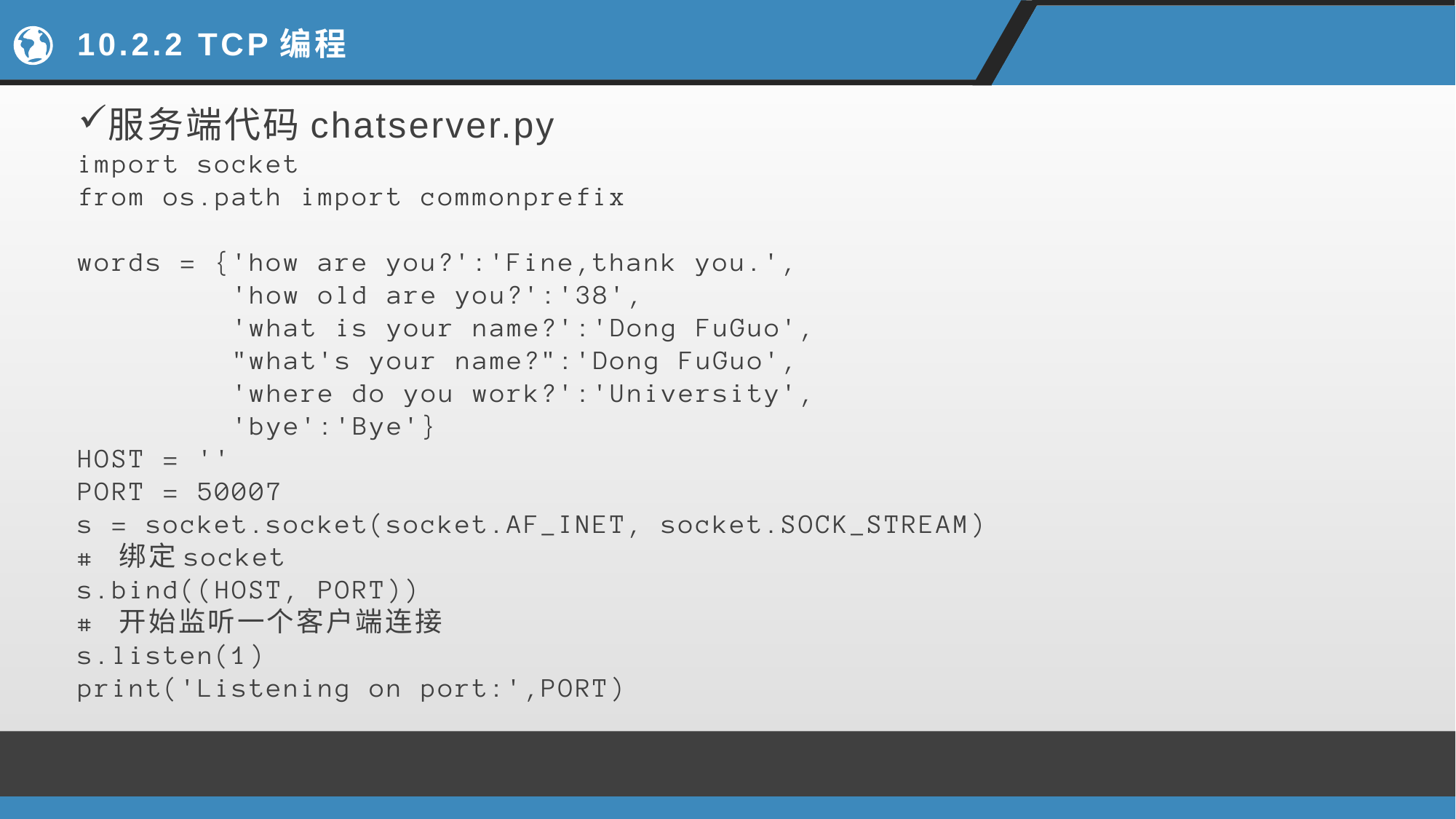

# 10.2.2 TCP编程

服务端代码chatserver.py
import socket
from os.path import commonprefix

words = {'how are you?':'Fine,thank you.',
         'how old are you?':'38',
         'what is your name?':'Dong FuGuo',
         "what's your name?":'Dong FuGuo',
         'where do you work?':'University',
         'bye':'Bye'}
HOST = ''
PORT = 50007
s = socket.socket(socket.AF_INET, socket.SOCK_STREAM)
# 绑定socket
s.bind((HOST, PORT))
# 开始监听一个客户端连接
s.listen(1)
print('Listening on port:',PORT)